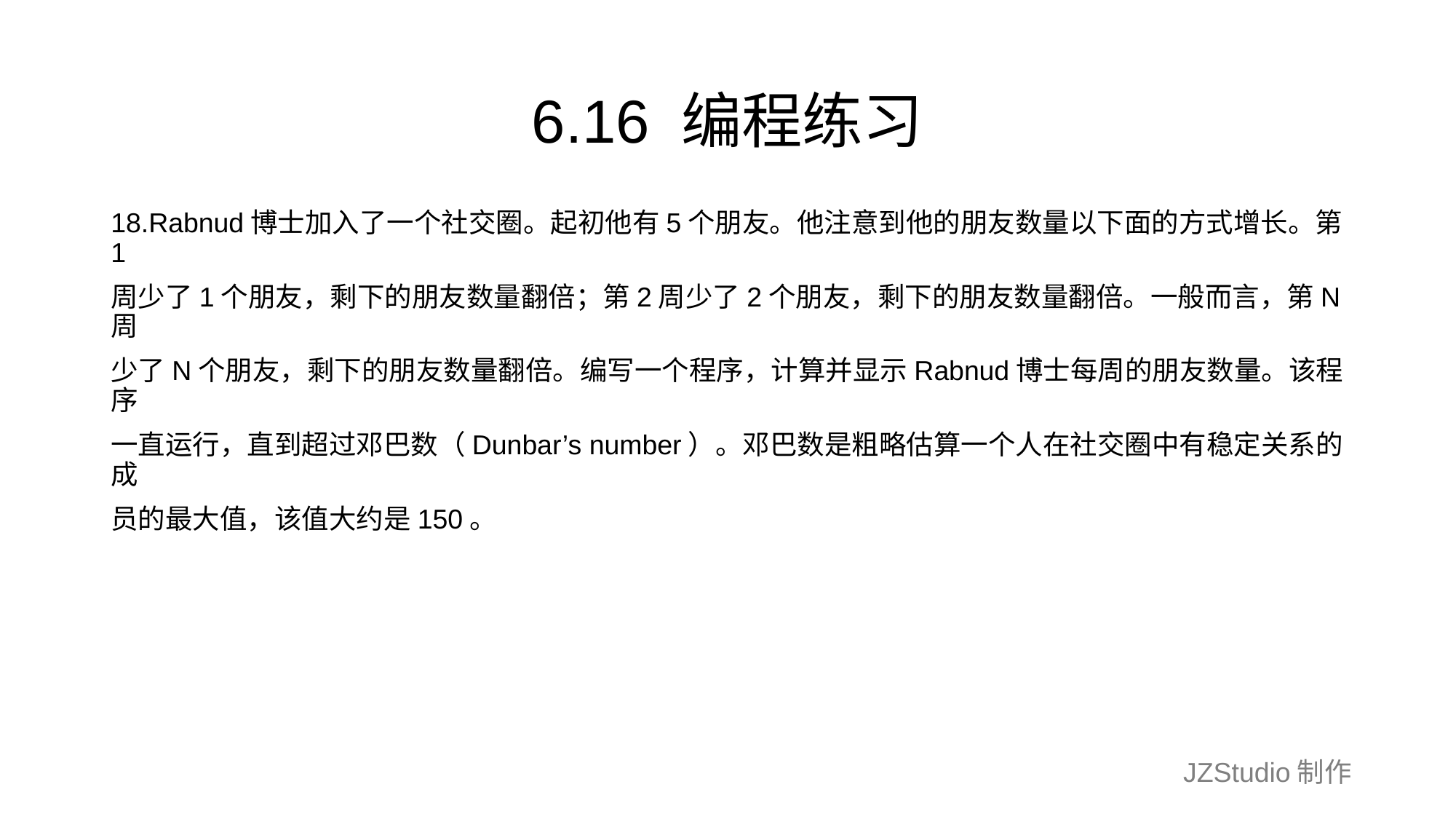

# 6.16 编程练习
18.Rabnud博士加入了一个社交圈。起初他有5个朋友。他注意到他的朋友数量以下面的方式增长。第1
周少了1个朋友，剩下的朋友数量翻倍；第2周少了2个朋友，剩下的朋友数量翻倍。一般而言，第N周
少了N个朋友，剩下的朋友数量翻倍。编写一个程序，计算并显示Rabnud博士每周的朋友数量。该程序
一直运行，直到超过邓巴数（Dunbar’s number）。邓巴数是粗略估算一个人在社交圈中有稳定关系的成
员的最大值，该值大约是150。